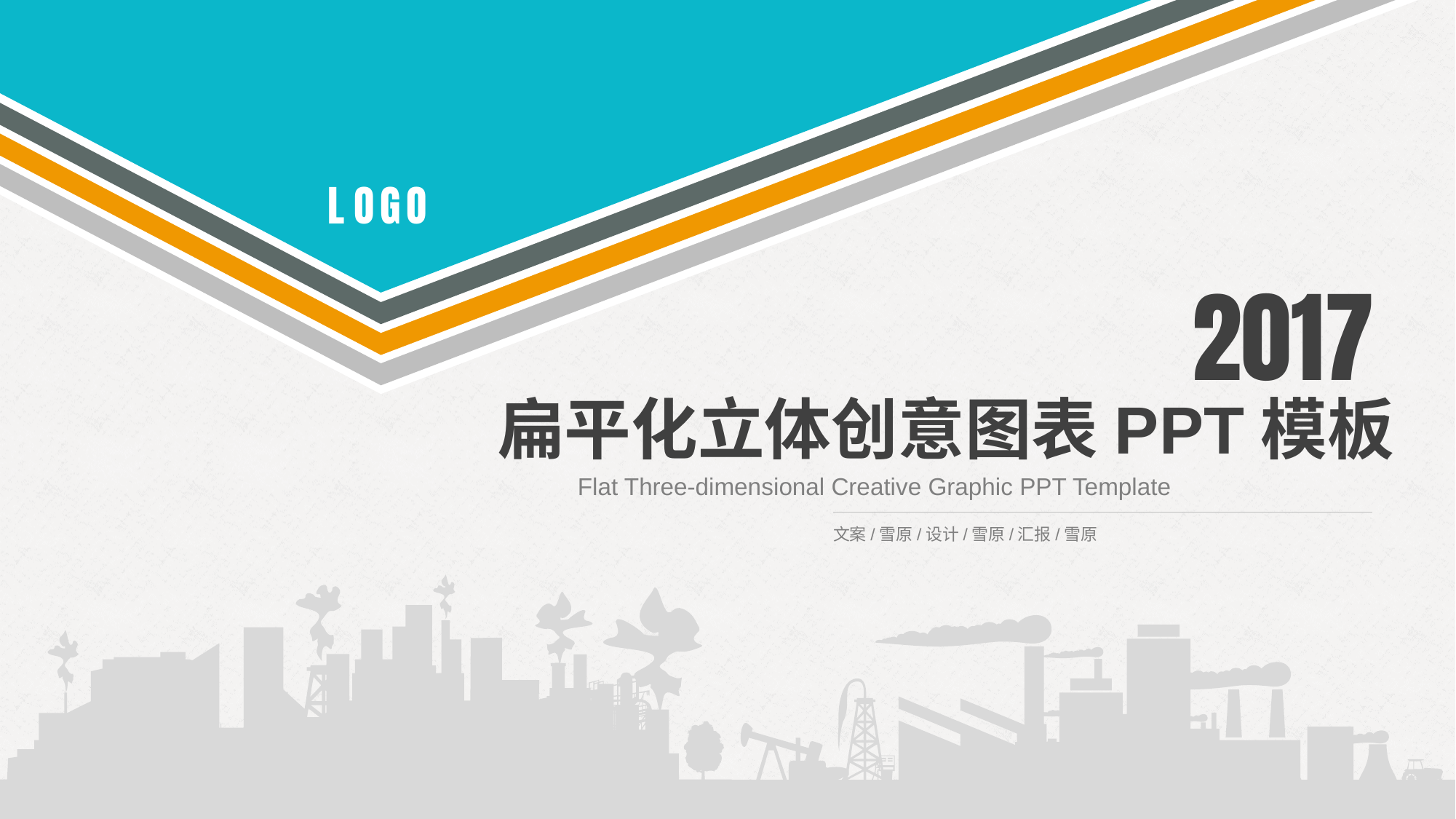

L
O
G
O
2017
扁平化立体创意图表PPT模板
Flat Three-dimensional Creative Graphic PPT Template
文案/雪原/设计/雪原/汇报/雪原